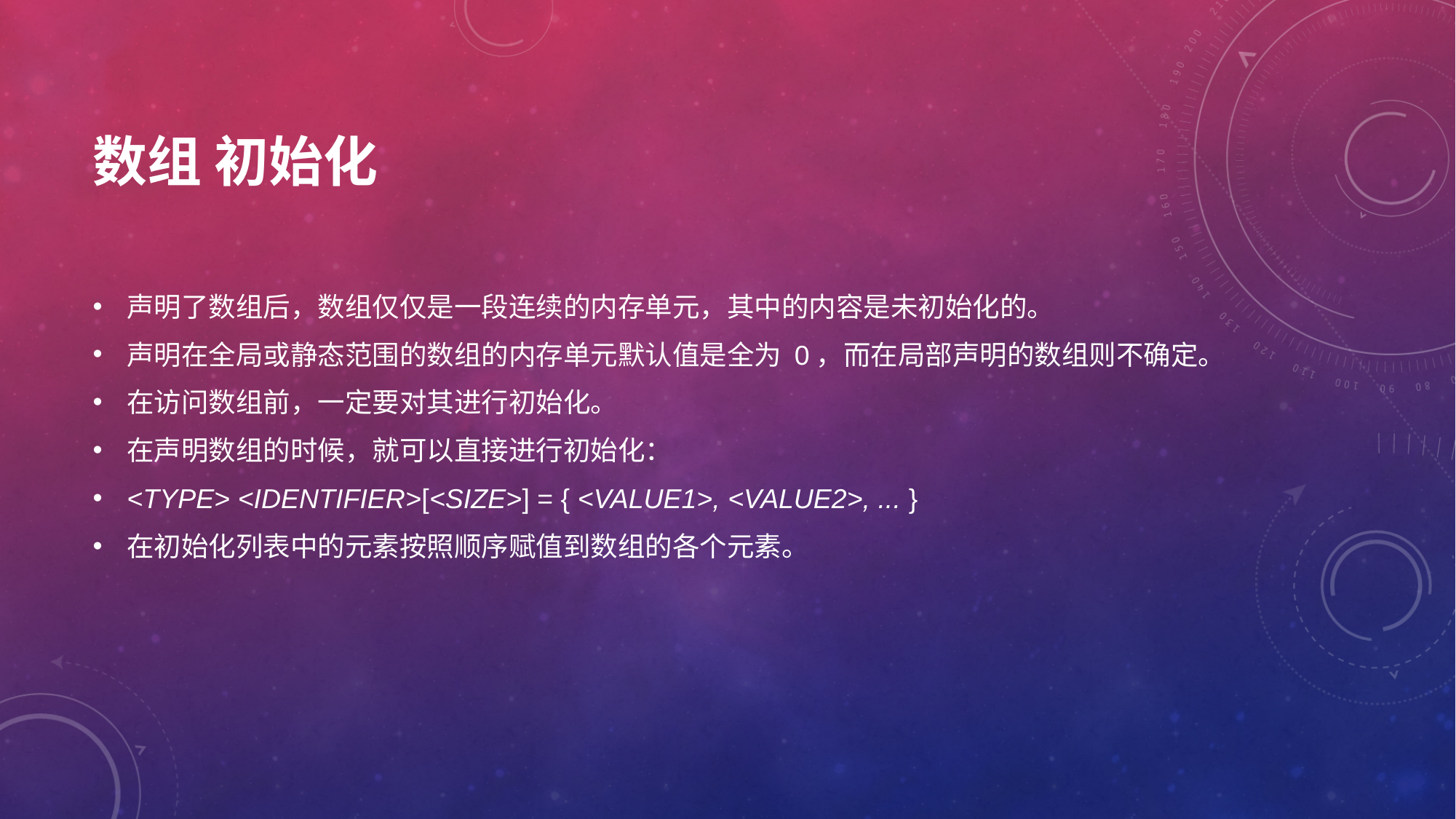

# 数组 初始化
声明了数组后，数组仅仅是一段连续的内存单元，其中的内容是未初始化的。
声明在全局或静态范围的数组的内存单元默认值是全为 0，而在局部声明的数组则不确定。
在访问数组前，一定要对其进行初始化。
在声明数组的时候，就可以直接进行初始化：
<TYPE> <IDENTIFIER>[<SIZE>] = { <VALUE1>, <VALUE2>, ... }
在初始化列表中的元素按照顺序赋值到数组的各个元素。